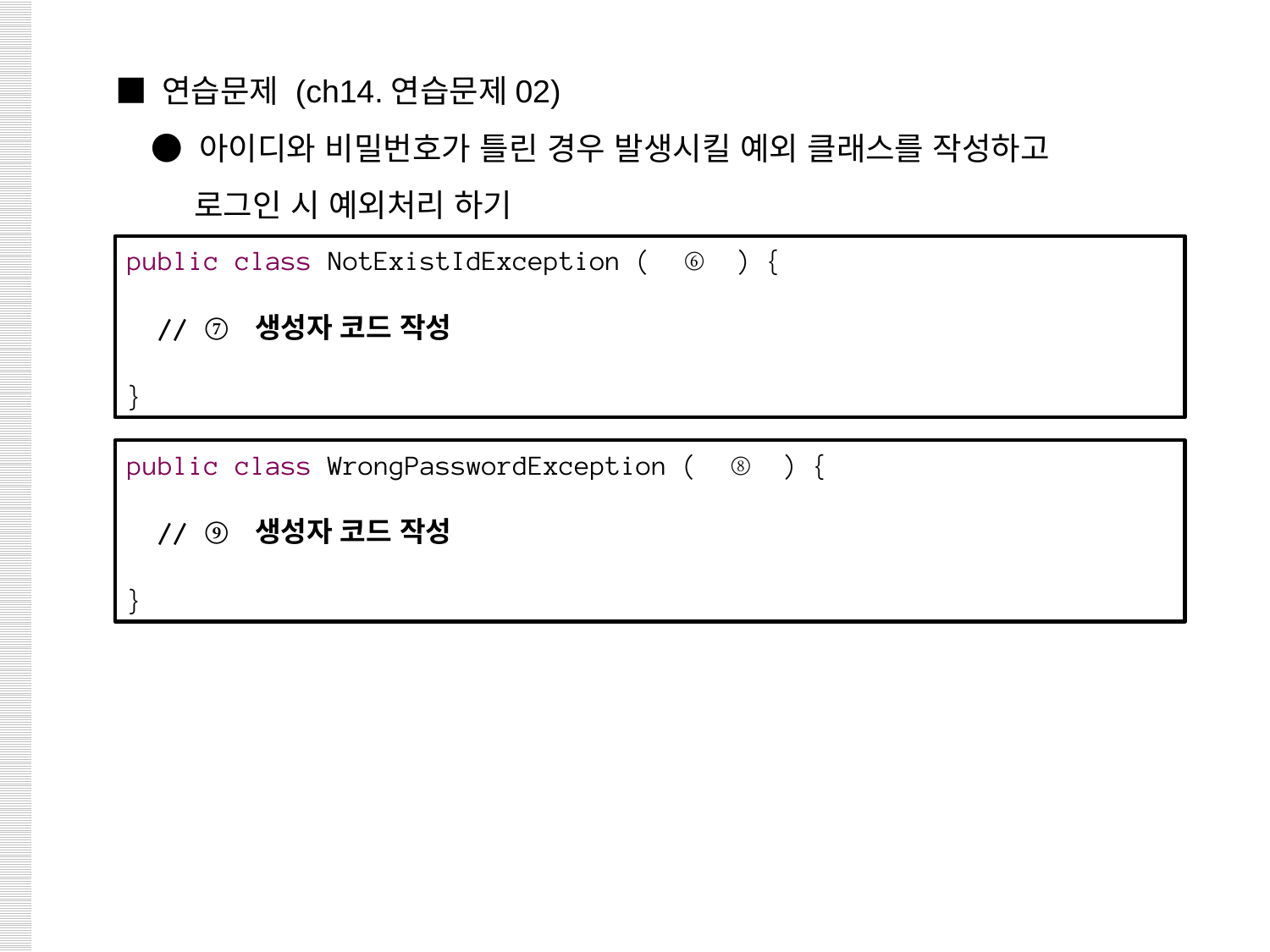

■ 연습문제 (ch14.연습문제02)
    ● 아이디와 비밀번호가 틀린 경우 발생시킬 예외 클래스를 작성하고
        로그인 시 예외처리 하기
public class NotExistIdException (  ⑥  ) {

  // ⑦ 생성자 코드 작성

}
public class WrongPasswordException (  ⑧  ) {

  // ⑨ 생성자 코드 작성

}